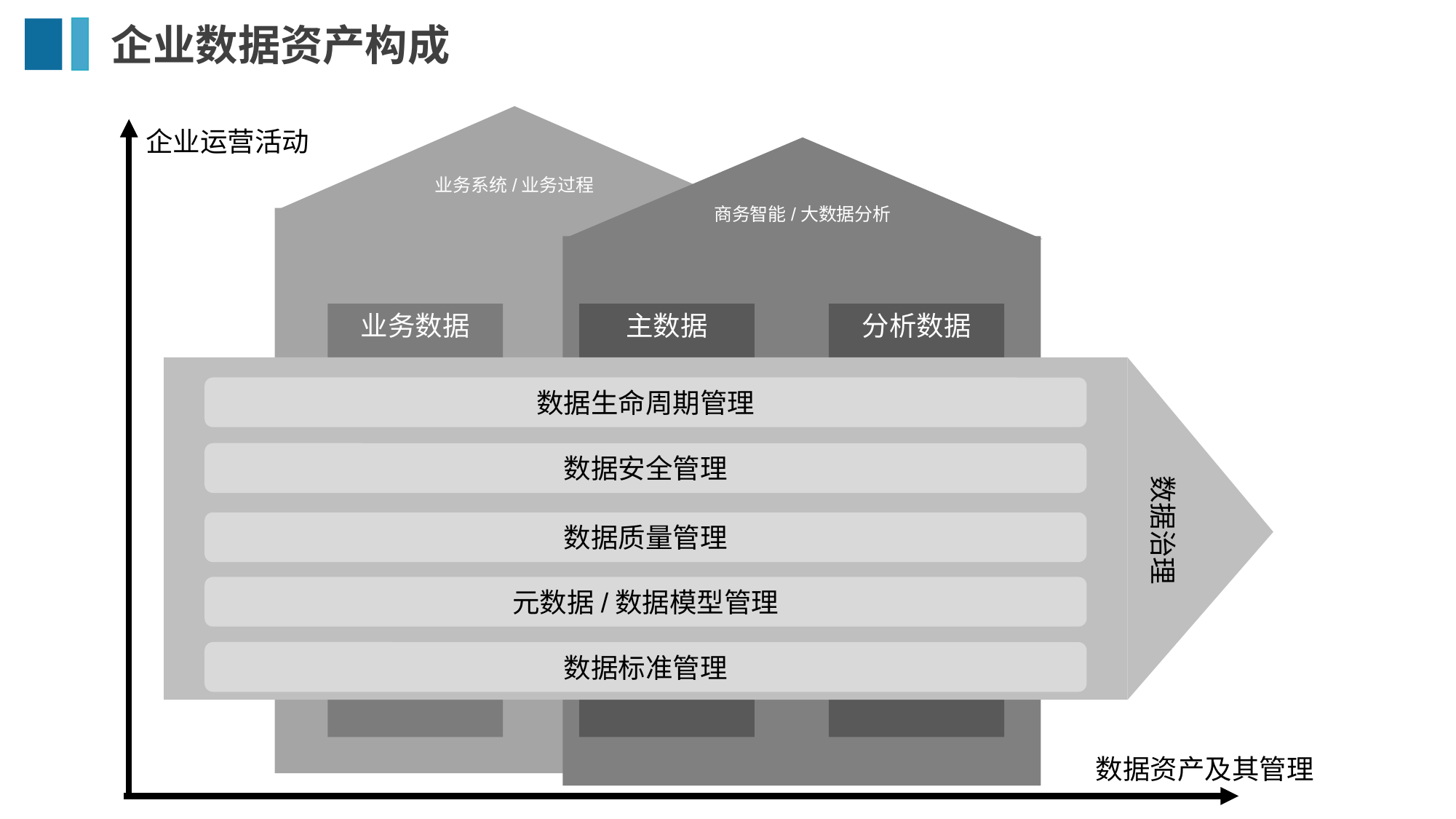

# 企业数据资产构成
业务系统/业务过程

企业运营活动
商务智能/大数据分析

业务数据
分析数据
主数据

数据生命周期管理
数据安全管理
数据治理
数据质量管理
元数据/数据模型管理
数据标准管理
数据资产及其管理